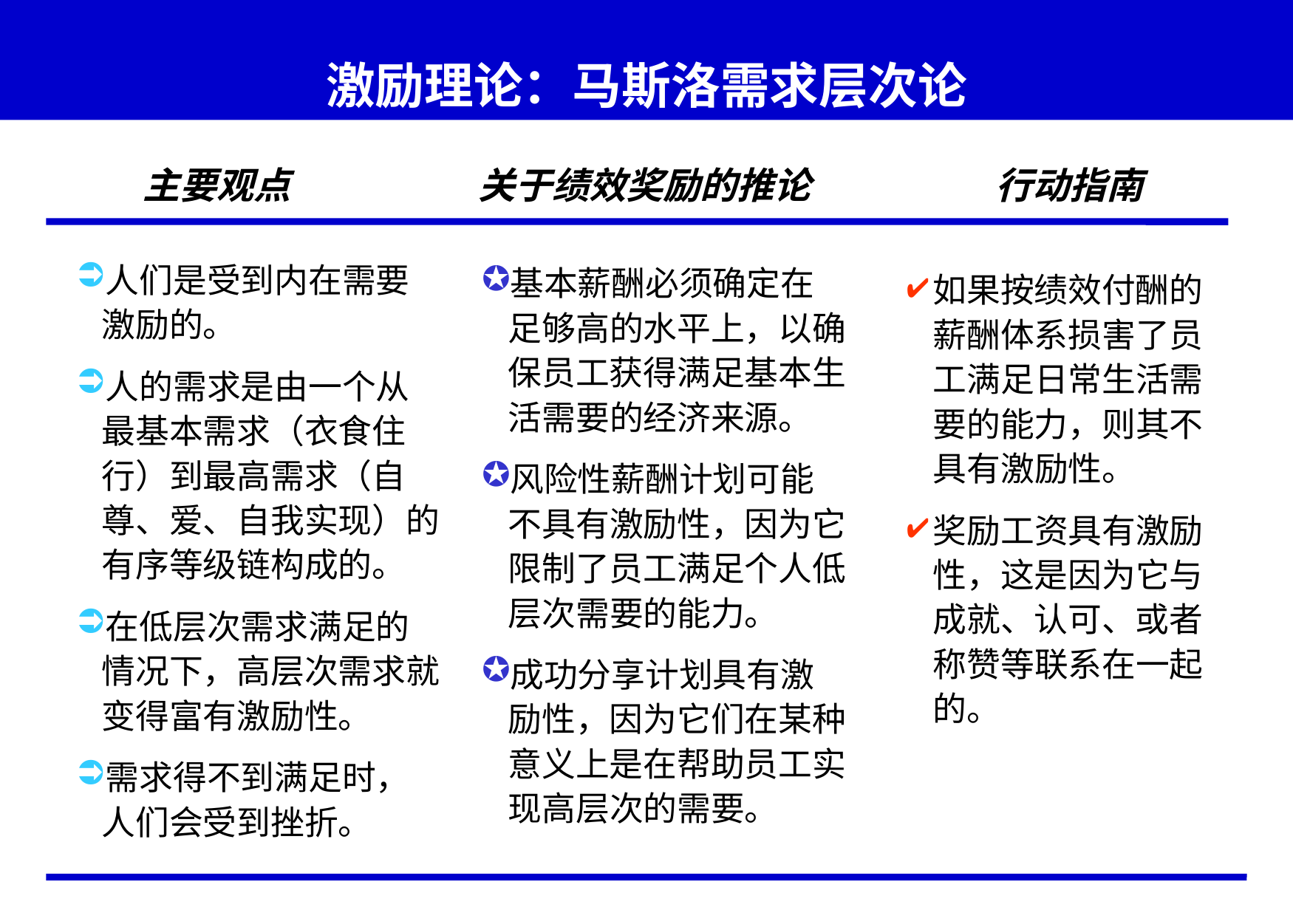

# 激励理论：马斯洛需求层次论
主要观点
关于绩效奖励的推论
行动指南

人们是受到内在需要激励的。
人的需求是由一个从最基本需求（衣食住行）到最高需求（自尊、爱、自我实现）的有序等级链构成的。
在低层次需求满足的情况下，高层次需求就变得富有激励性。
需求得不到满足时，人们会受到挫折。
基本薪酬必须确定在足够高的水平上，以确保员工获得满足基本生活需要的经济来源。
风险性薪酬计划可能不具有激励性，因为它限制了员工满足个人低层次需要的能力。
成功分享计划具有激励性，因为它们在某种意义上是在帮助员工实现高层次的需要。
如果按绩效付酬的薪酬体系损害了员工满足日常生活需要的能力，则其不具有激励性。
奖励工资具有激励性，这是因为它与成就、认可、或者称赞等联系在一起的。